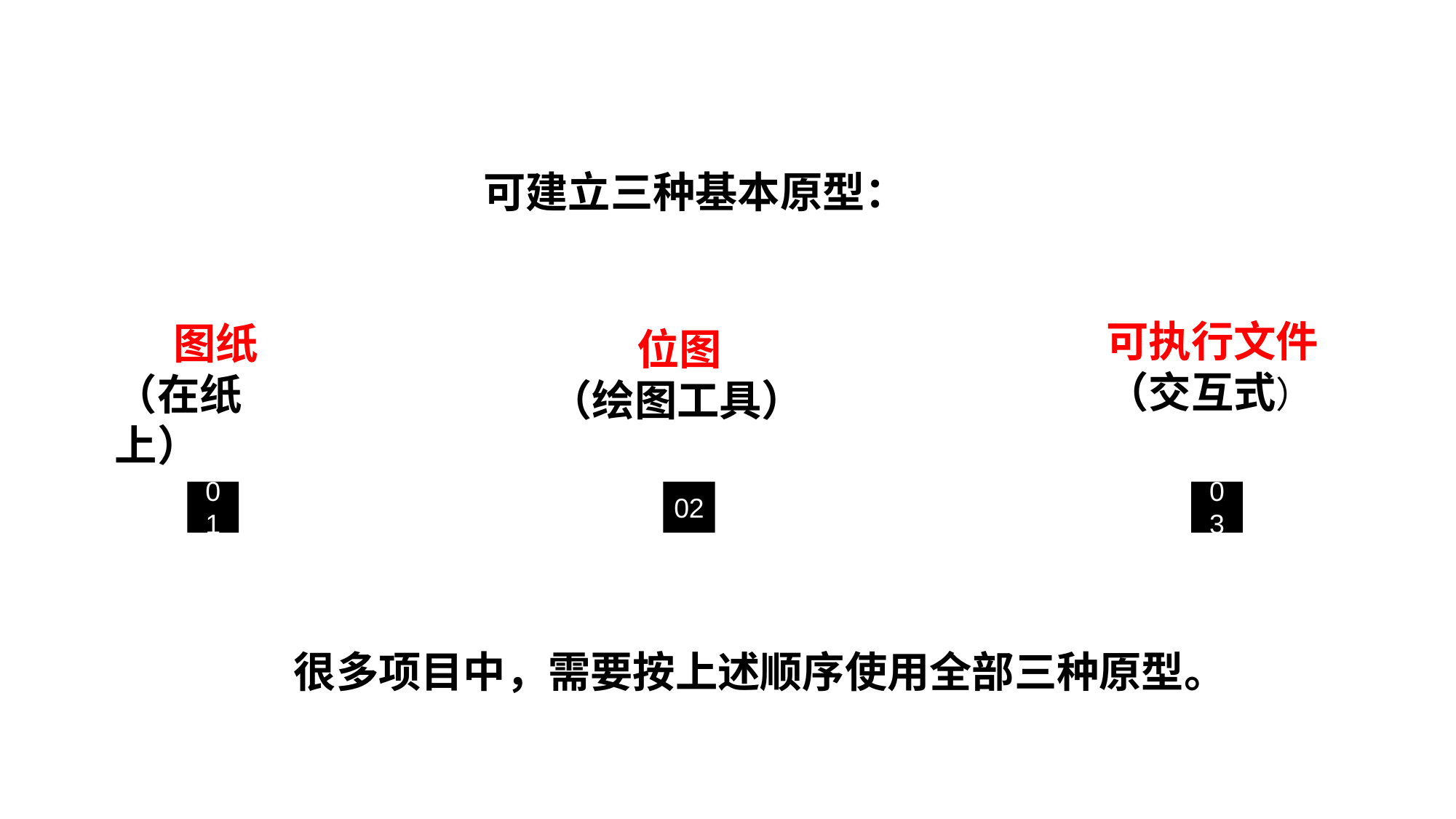

可建立三种基本原型：
可执行文件
（交互式）

     图纸
（在纸上）

        位图
（绘图工具）
01
02
03
很多项目中，需要按上述顺序使用全部三种原型。